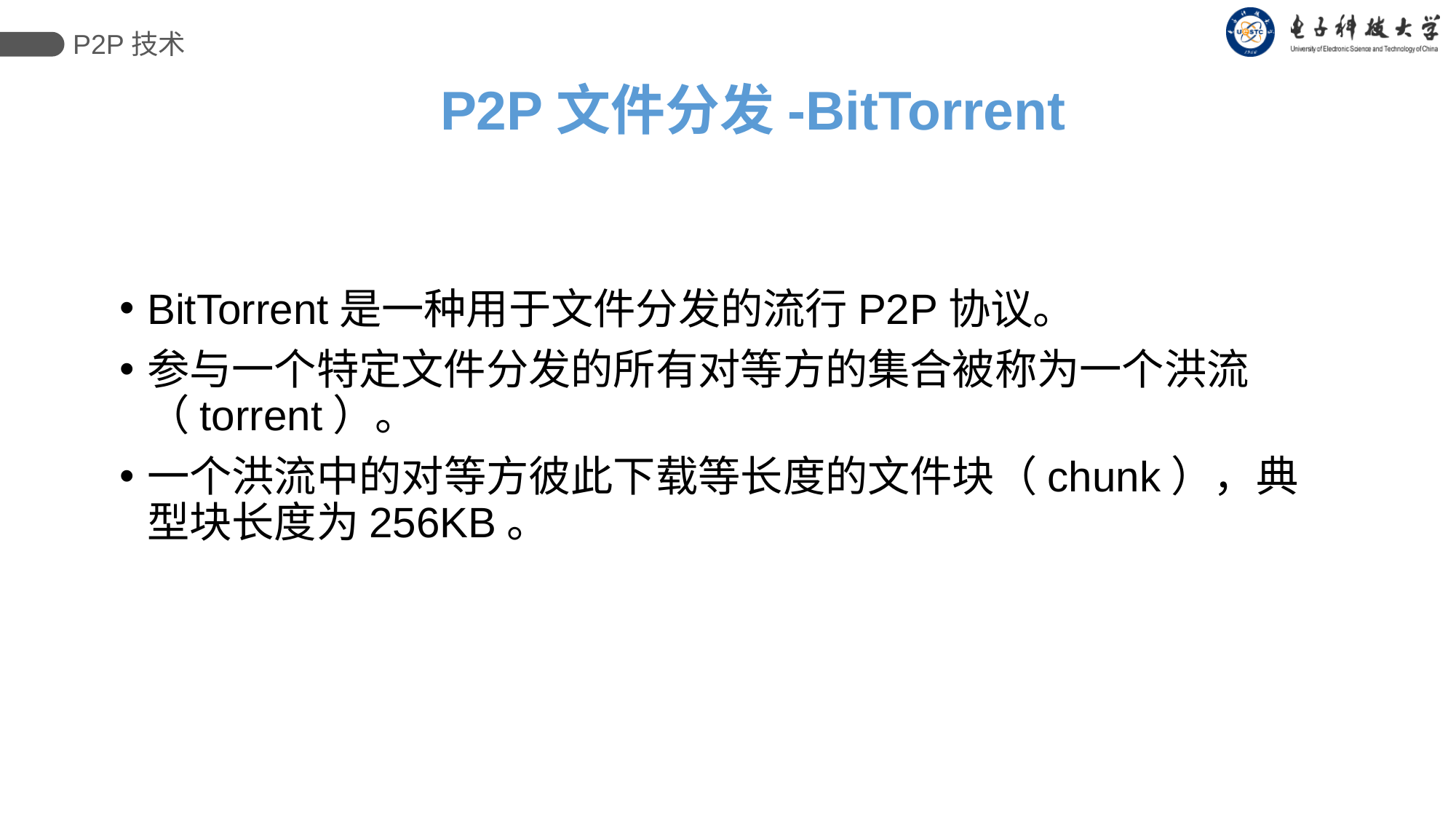

P2P技术
# P2P文件分发-BitTorrent
BitTorrent是一种用于文件分发的流行P2P协议。
参与一个特定文件分发的所有对等方的集合被称为一个洪流（torrent）。
一个洪流中的对等方彼此下载等长度的文件块（chunk），典型块长度为256KB。